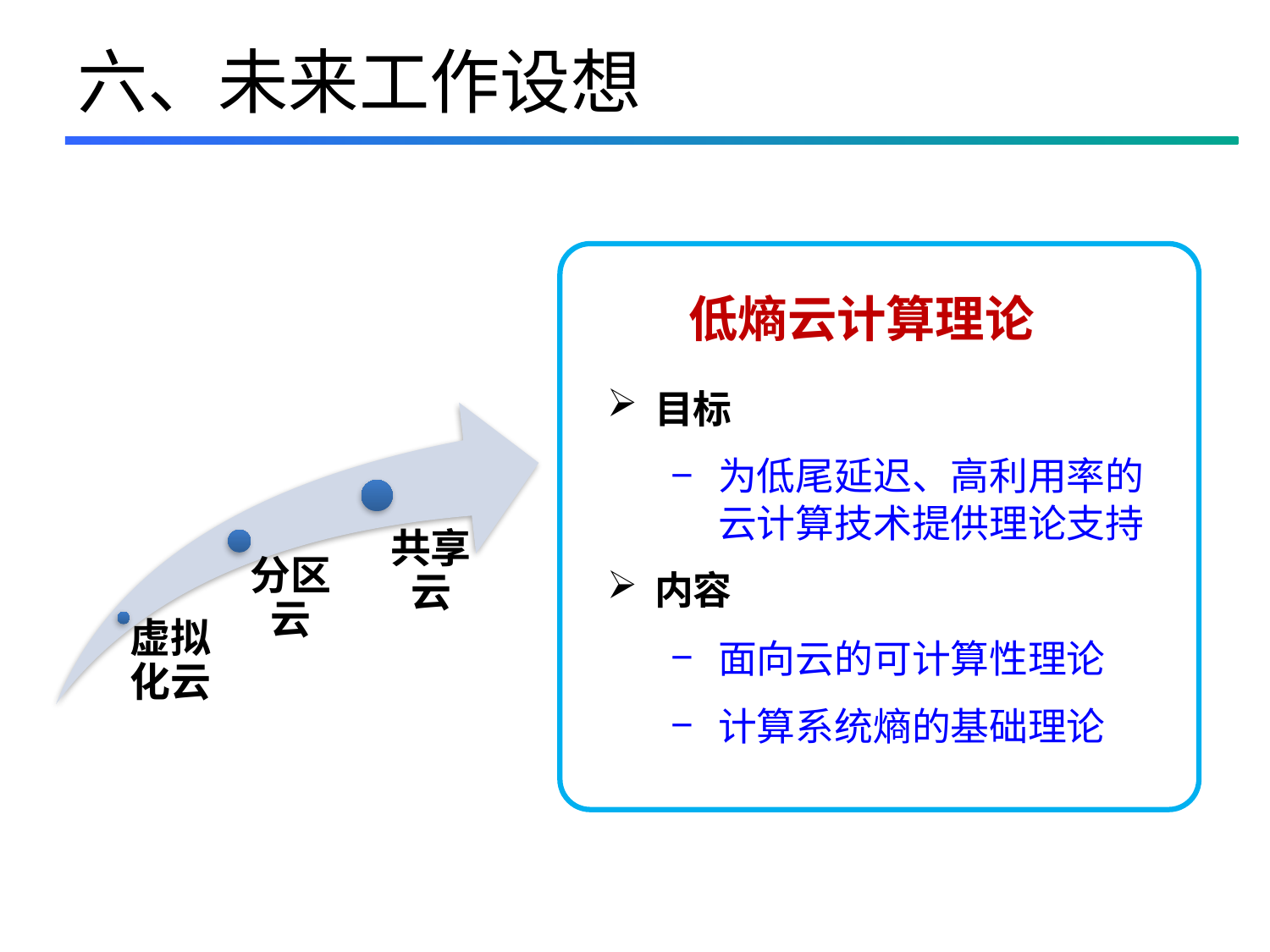

# 六、未来工作设想

低熵云计算理论
目标
为低尾延迟、高利用率的云计算技术提供理论支持
内容
面向云的可计算性理论
计算系统熵的基础理论
虚拟化云
分区云
共享云